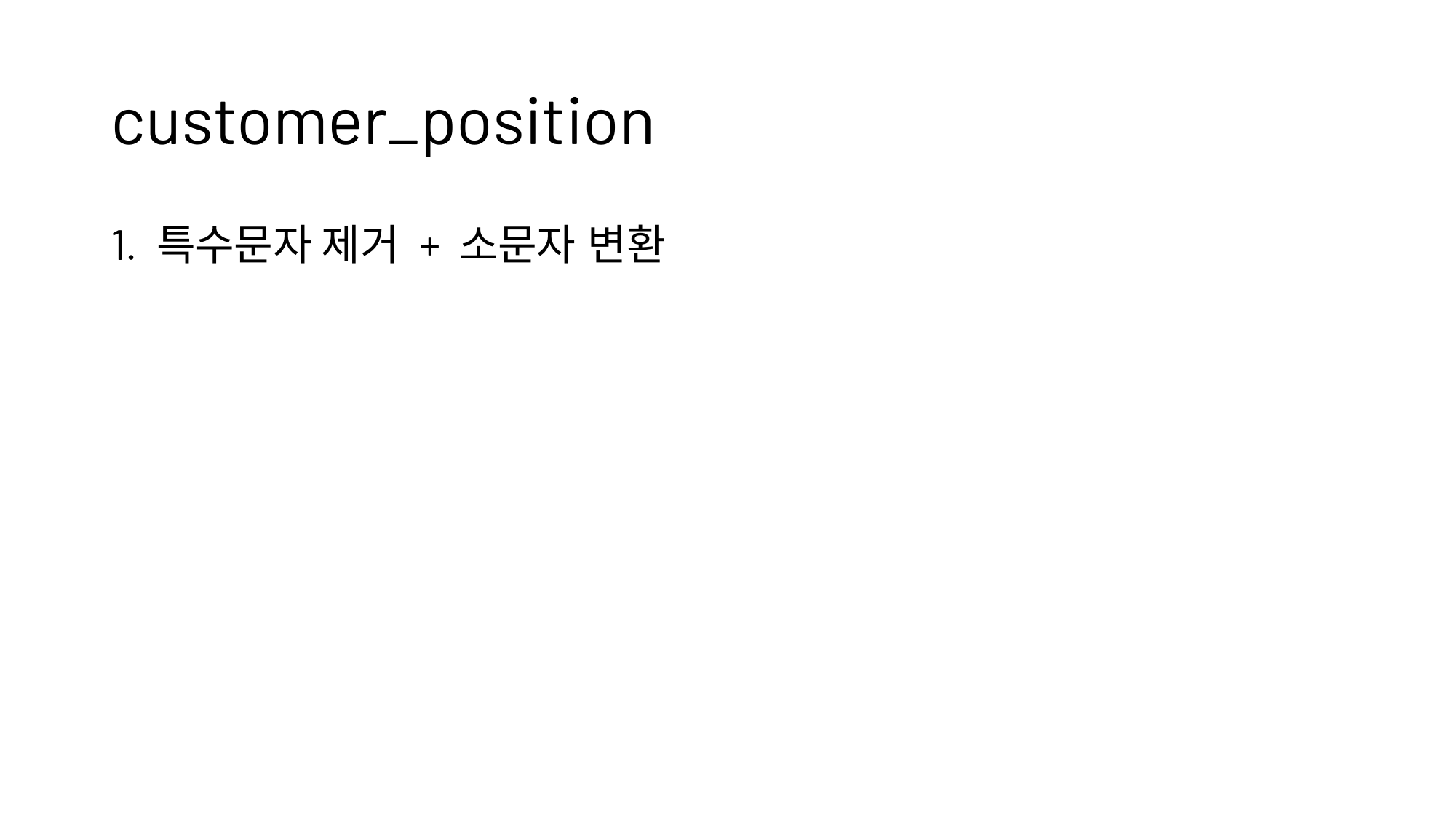

# customer_position
1. 특수문자 제거 + 소문자 변환